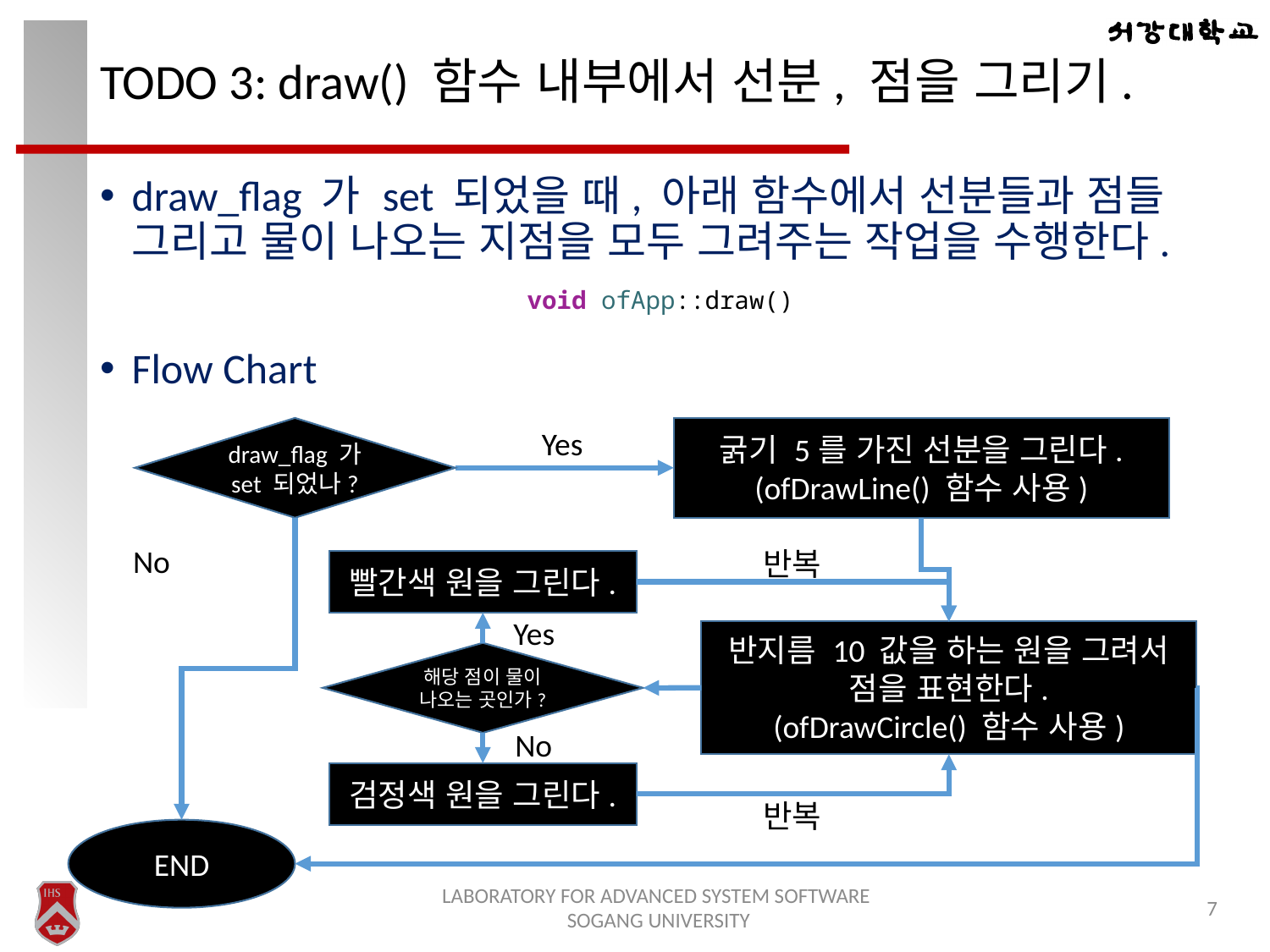

# TODO 3: draw() 함수 내부에서 선분, 점을 그리기.
draw_flag 가 set 되었을 때, 아래 함수에서 선분들과 점들 그리고 물이 나오는 지점을 모두 그려주는 작업을 수행한다.

Flow Chart
void ofApp::draw()
Yes
draw_flag 가 set 되었나?
굵기 5를 가진 선분을 그린다.
(ofDrawLine() 함수 사용)
No
반복
빨간색 원을 그린다.
Yes
반지름 10 값을 하는 원을 그려서 점을 표현한다.
(ofDrawCircle() 함수 사용)
해당 점이 물이 나오는 곳인가?
No
검정색 원을 그린다.
반복
END
LABORATORY FOR ADVANCED SYSTEM SOFTWARE
SOGANG UNIVERSITY
7